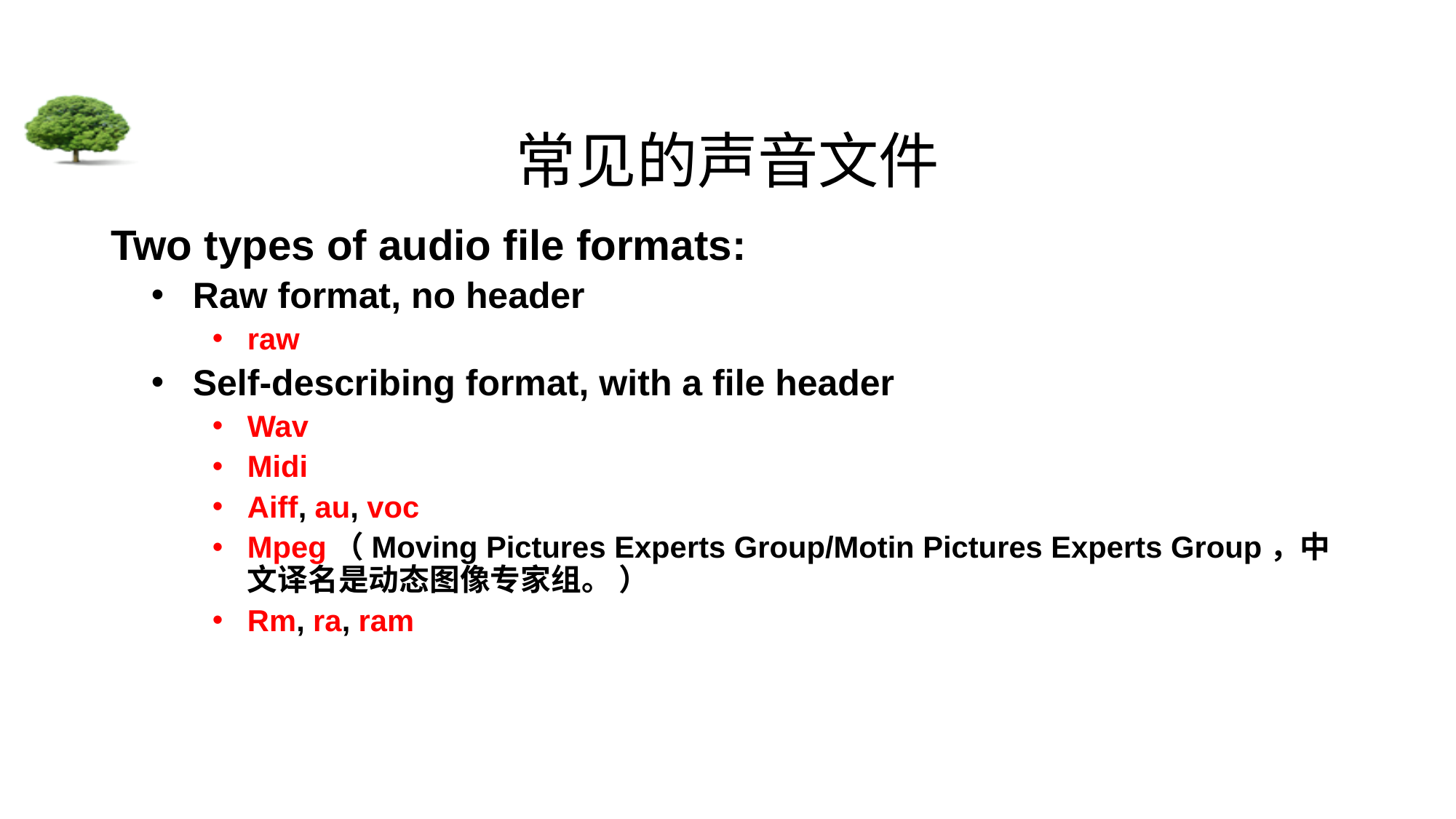

# 常见的声音文件
Two types of audio file formats:
Raw format, no header
raw
Self-describing format, with a file header
Wav
Midi
Aiff, au, voc
Mpeg（Moving Pictures Experts Group/Motin Pictures Experts Group，中文译名是动态图像专家组。 ）
Rm, ra, ram